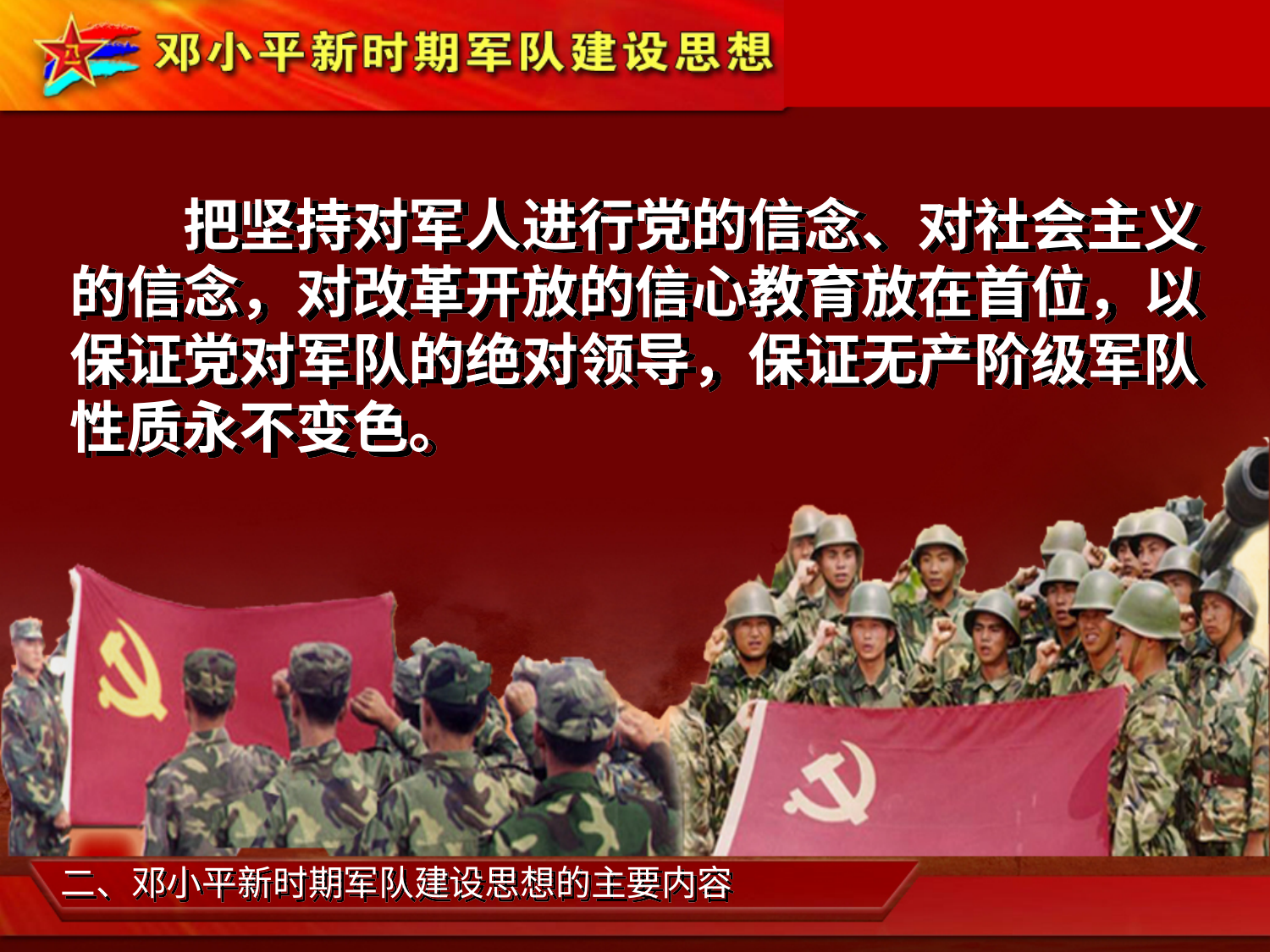

把坚持对军人进行党的信念、对社会主义的信念，对改革开放的信心教育放在首位，以保证党对军队的绝对领导，保证无产阶级军队性质永不变色。
二、邓小平新时期军队建设思想的主要内容